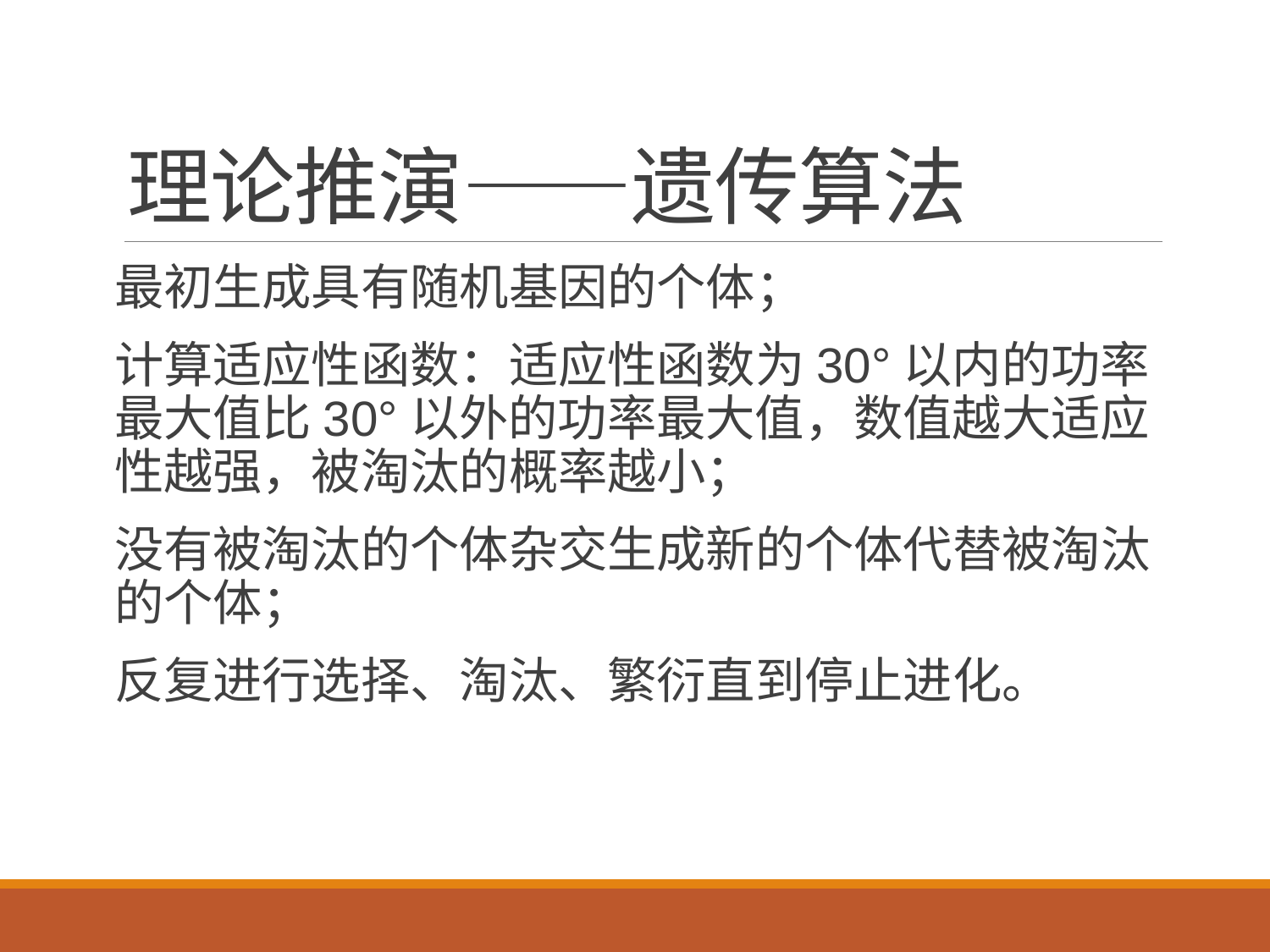

# 理论推演——遗传算法
最初生成具有随机基因的个体；
计算适应性函数：适应性函数为30°以内的功率最大值比30°以外的功率最大值，数值越大适应性越强，被淘汰的概率越小；
没有被淘汰的个体杂交生成新的个体代替被淘汰的个体；
反复进行选择、淘汰、繁衍直到停止进化。